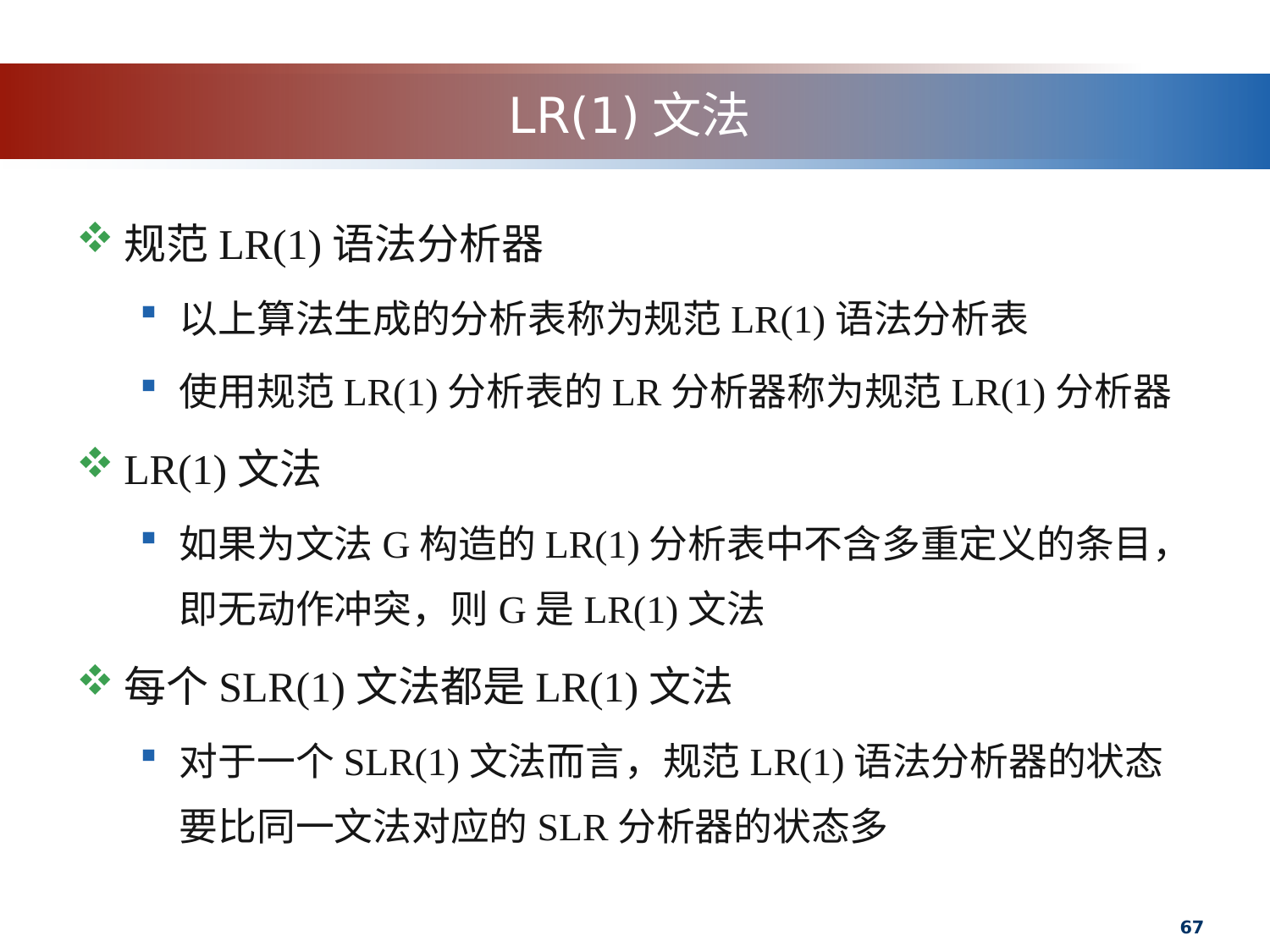

# LR(1)文法
规范LR(1)语法分析器
以上算法生成的分析表称为规范LR(1)语法分析表
使用规范LR(1)分析表的LR分析器称为规范LR(1)分析器
LR(1)文法
如果为文法G构造的LR(1)分析表中不含多重定义的条目，即无动作冲突，则G是LR(1)文法
每个SLR(1)文法都是LR(1)文法
对于一个SLR(1)文法而言，规范LR(1)语法分析器的状态要比同一文法对应的SLR分析器的状态多
67